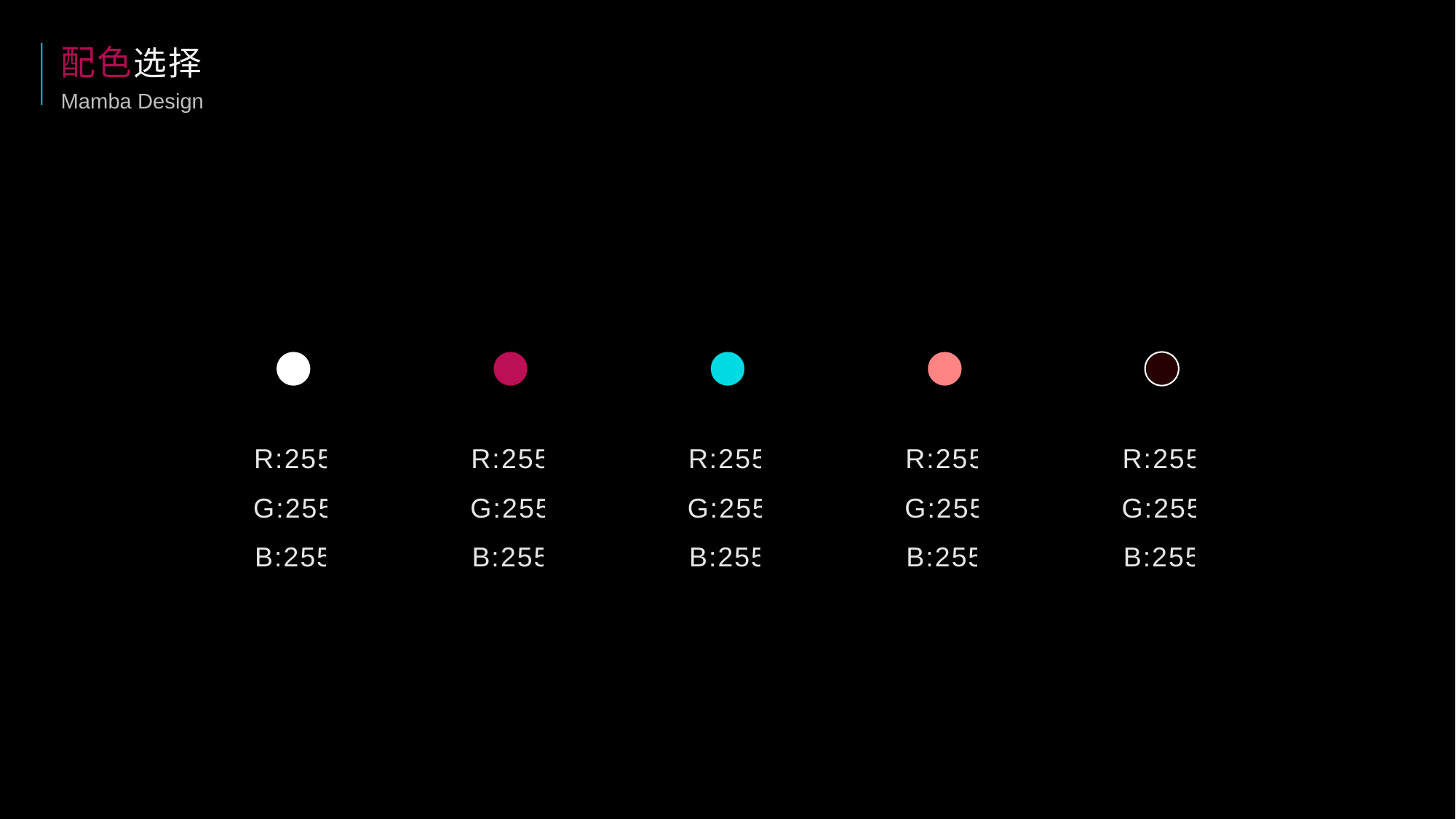

配色选择
Mamba Design

R:255
G:255
B:255
R:255
G:255
B:255
R:255
G:255
B:255
R:255
G:255
B:255
R:255
G:255
B:255